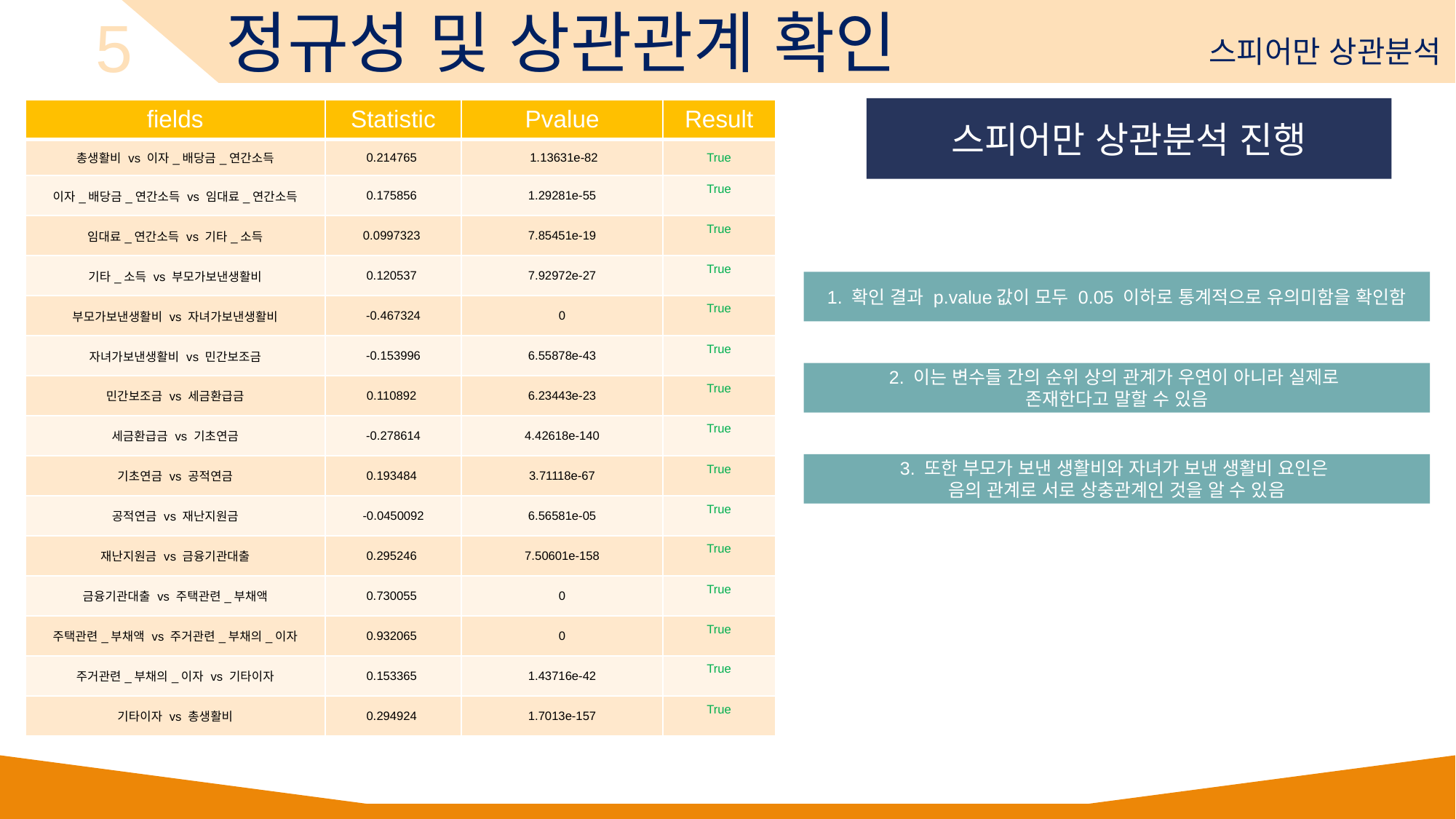

5

정규성 및 상관관계 확인
스피어만 상관분석
스피어만 상관분석 진행
| fields | Statistic | Pvalue | Result |
| --- | --- | --- | --- |
| 총생활비 vs 이자\_배당금\_연간소득 | 0.214765 | 1.13631e-82 | True |
| 이자\_배당금\_연간소득 vs 임대료\_연간소득 | 0.175856 | 1.29281e-55 | True |
| 임대료\_연간소득 vs 기타\_소득 | 0.0997323 | 7.85451e-19 | True |
| 기타\_소득 vs 부모가보낸생활비 | 0.120537 | 7.92972e-27 | True |
| 부모가보낸생활비 vs 자녀가보낸생활비 | -0.467324 | 0 | True |
| 자녀가보낸생활비 vs 민간보조금 | -0.153996 | 6.55878e-43 | True |
| 민간보조금 vs 세금환급금 | 0.110892 | 6.23443e-23 | True |
| 세금환급금 vs 기초연금 | -0.278614 | 4.42618e-140 | True |
| 기초연금 vs 공적연금 | 0.193484 | 3.71118e-67 | True |
| 공적연금 vs 재난지원금 | -0.0450092 | 6.56581e-05 | True |
| 재난지원금 vs 금융기관대출 | 0.295246 | 7.50601e-158 | True |
| 금융기관대출 vs 주택관련\_부채액 | 0.730055 | 0 | True |
| 주택관련\_부채액 vs 주거관련\_부채의\_이자 | 0.932065 | 0 | True |
| 주거관련\_부채의\_이자 vs 기타이자 | 0.153365 | 1.43716e-42 | True |
| 기타이자 vs 총생활비 | 0.294924 | 1.7013e-157 | True |
1. 확인 결과 p.value값이 모두 0.05 이하로 통계적으로 유의미함을 확인함
2. 이는 변수들 간의 순위 상의 관계가 우연이 아니라 실제로
존재한다고 말할 수 있음
3. 또한 부모가 보낸 생활비와 자녀가 보낸 생활비 요인은
음의 관계로 서로 상충관계인 것을 알 수 있음